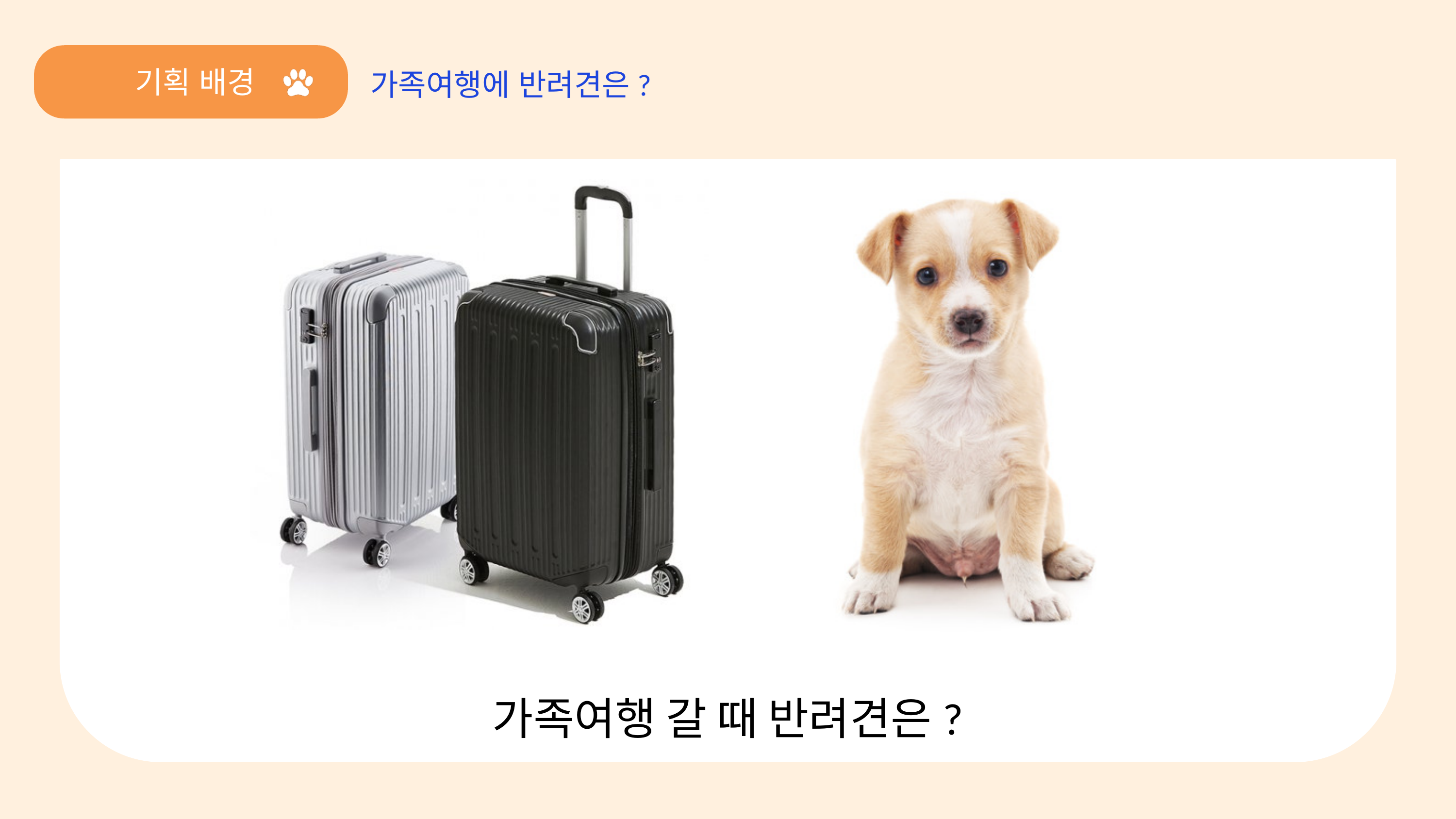

기획 배경
팀원

가족여행에 반려견은?

가족여행 갈 때 반려견은?